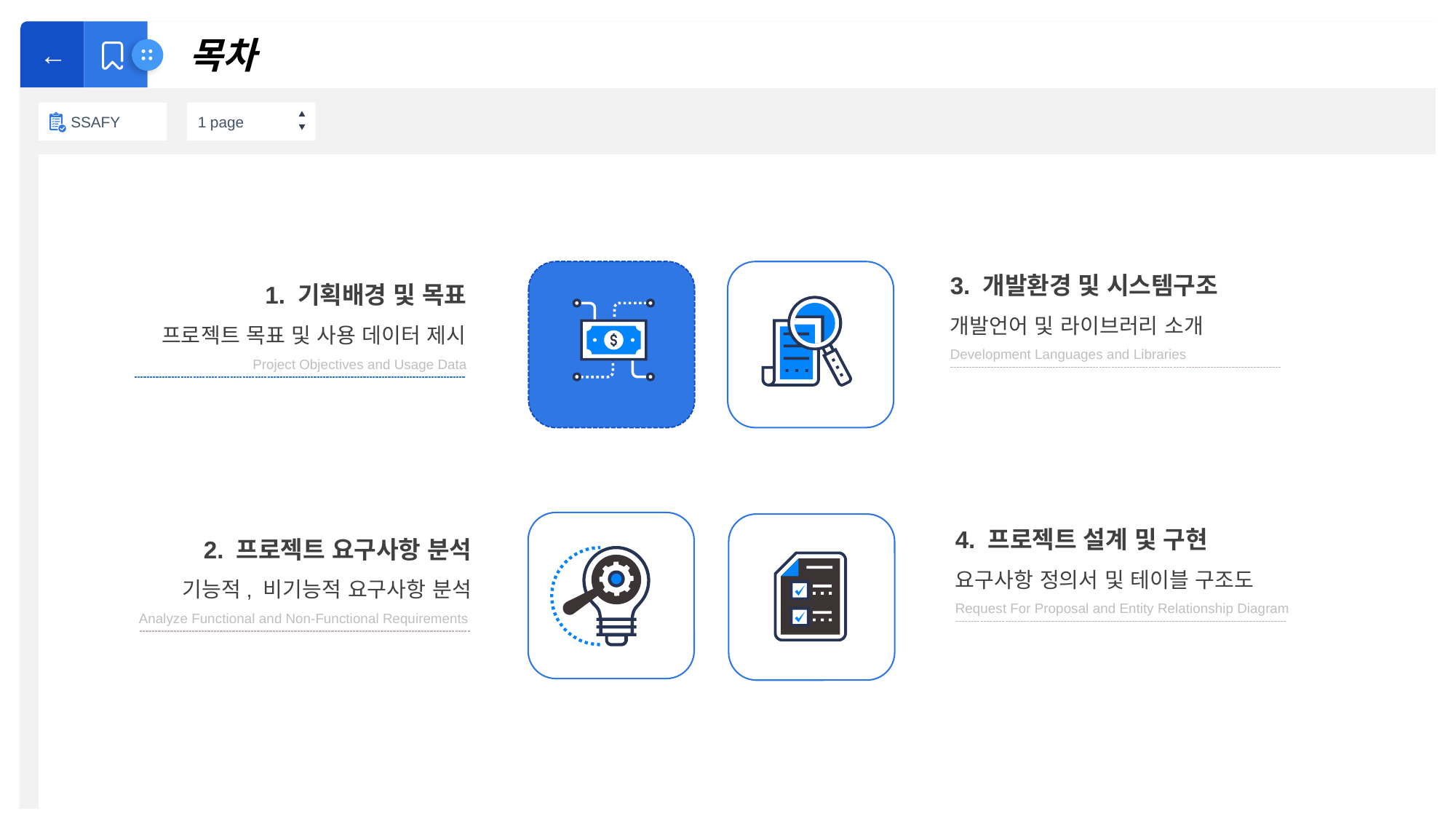

←

SSAFY
1 page

  목차
3. 개발환경 및 시스템구조
개발언어 및 라이브러리 소개
Development Languages and Libraries
1. 기획배경 및 목표
프로젝트 목표 및 사용 데이터 제시
Project Objectives and Usage Data

4. 프로젝트 설계 및 구현
요구사항 정의서 및 테이블 구조도
Request For Proposal and Entity Relationship Diagram

2. 프로젝트 요구사항 분석
기능적, 비기능적 요구사항 분석
Analyze Functional and Non-Functional Requirements